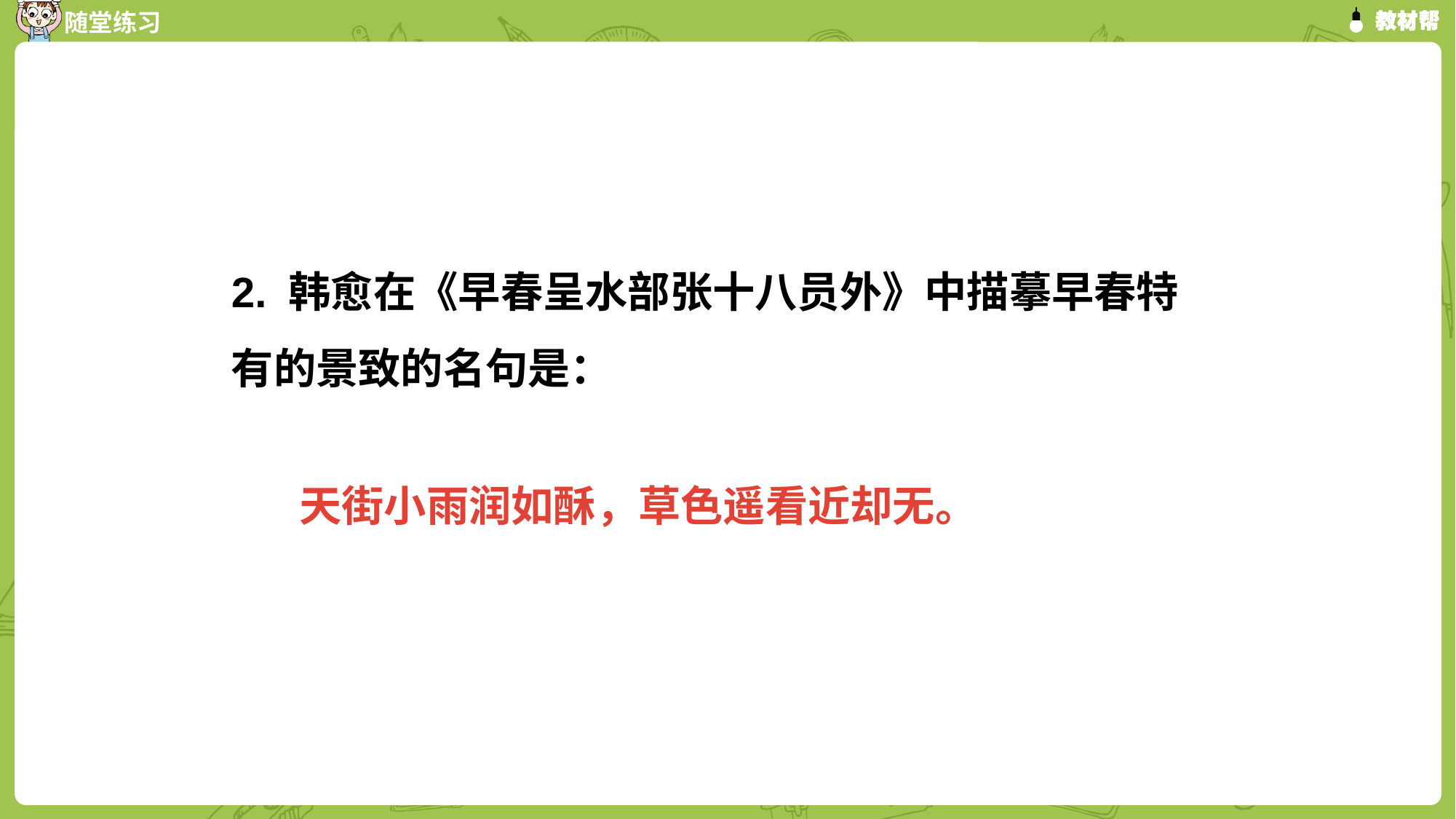

2. 韩愈在《早春呈水部张十八员外》中描摹早春特有的景致的名句是：
      天街小雨润如酥，草色遥看近却无。